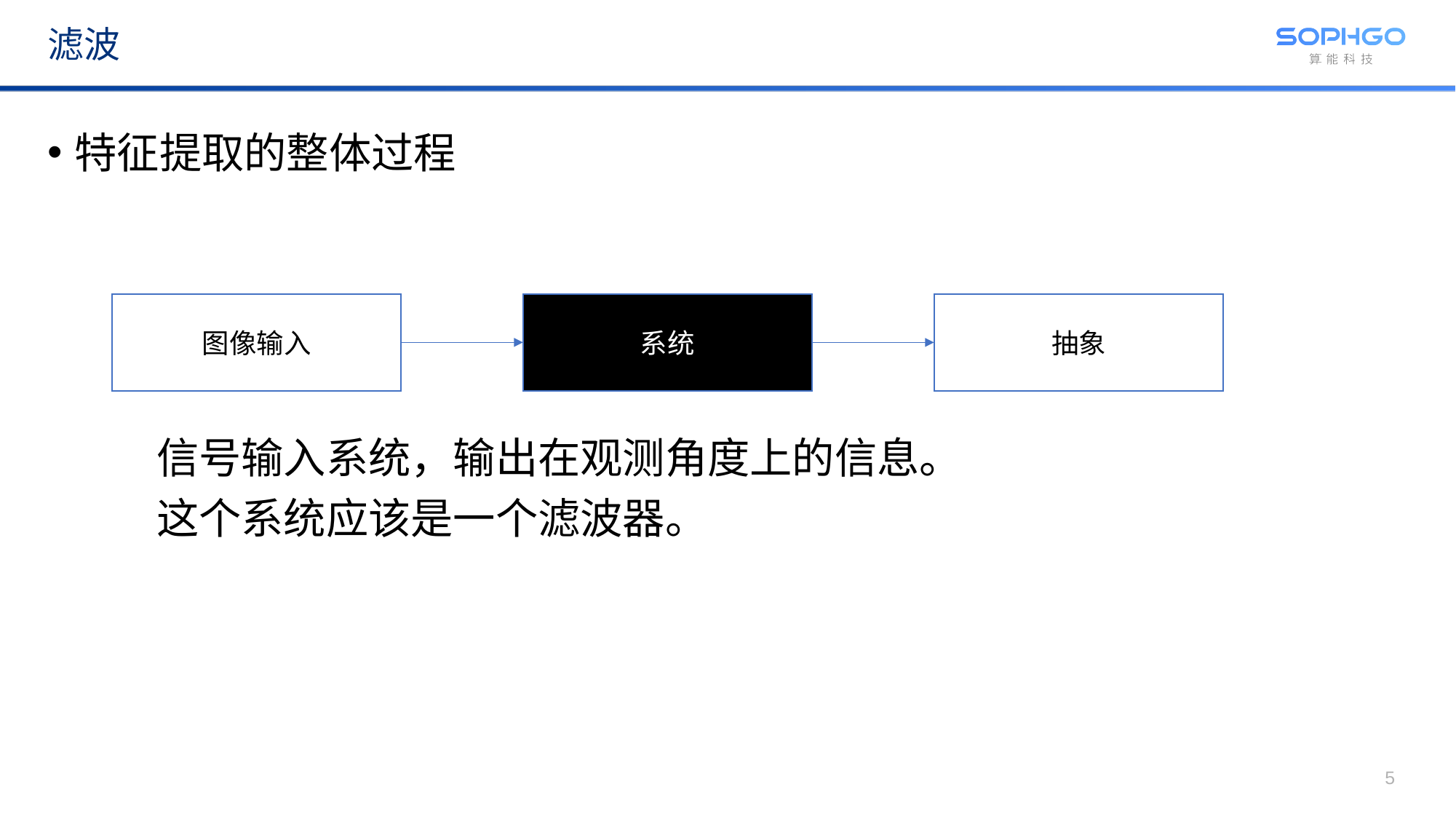

# 滤波
特征提取的整体过程

	信号输入系统，输出在观测角度上的信息。
	这个系统应该是一个滤波器。
图像输入
系统
抽象
5